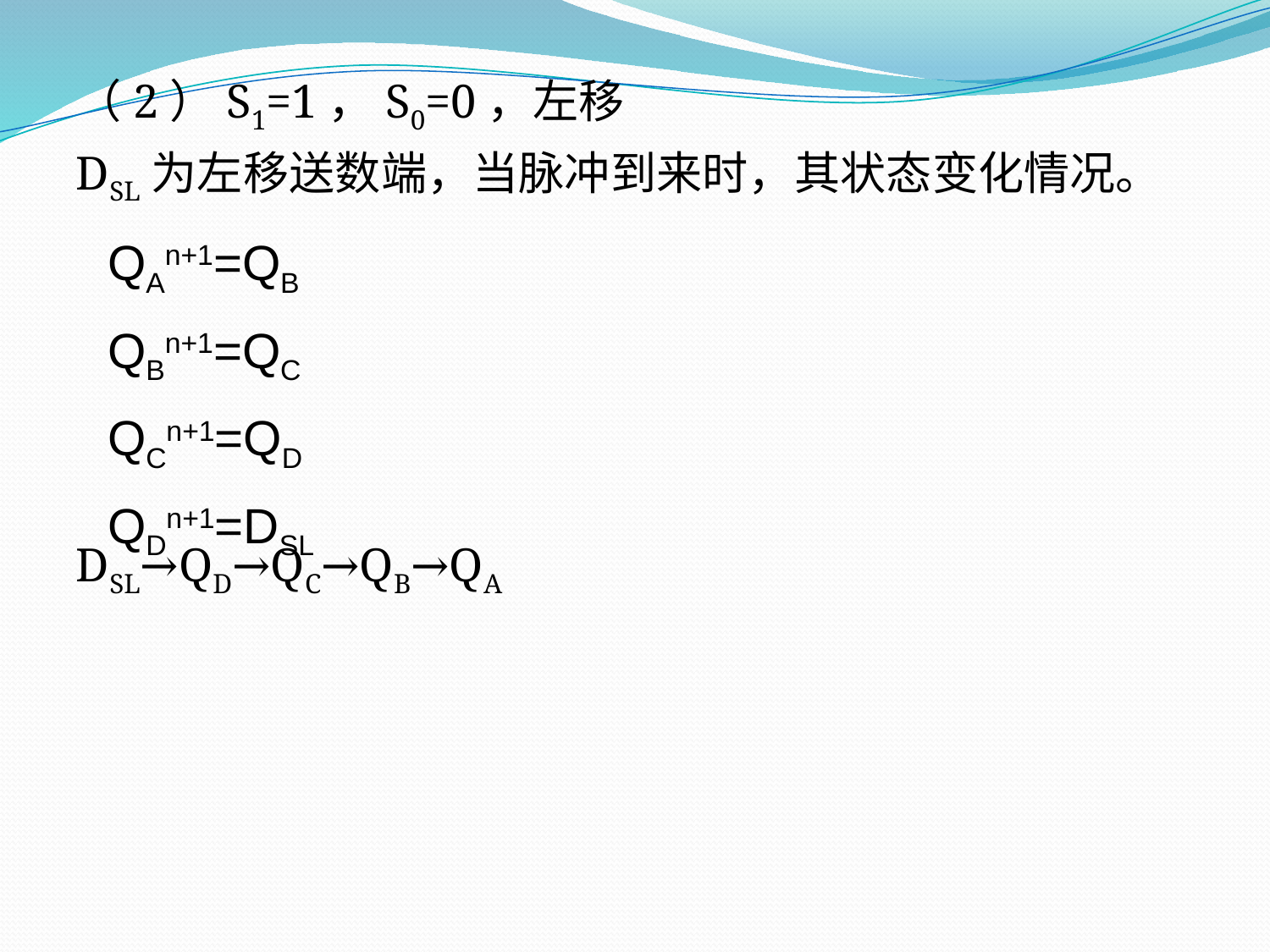

（2）S1=1，S0=0，左移
DSL为左移送数端，当脉冲到来时，其状态变化情况。

DSL→QD→QC→QB→QA
QAn+1=QB
QBn+1=QC
QCn+1=QD
QDn+1=DSL